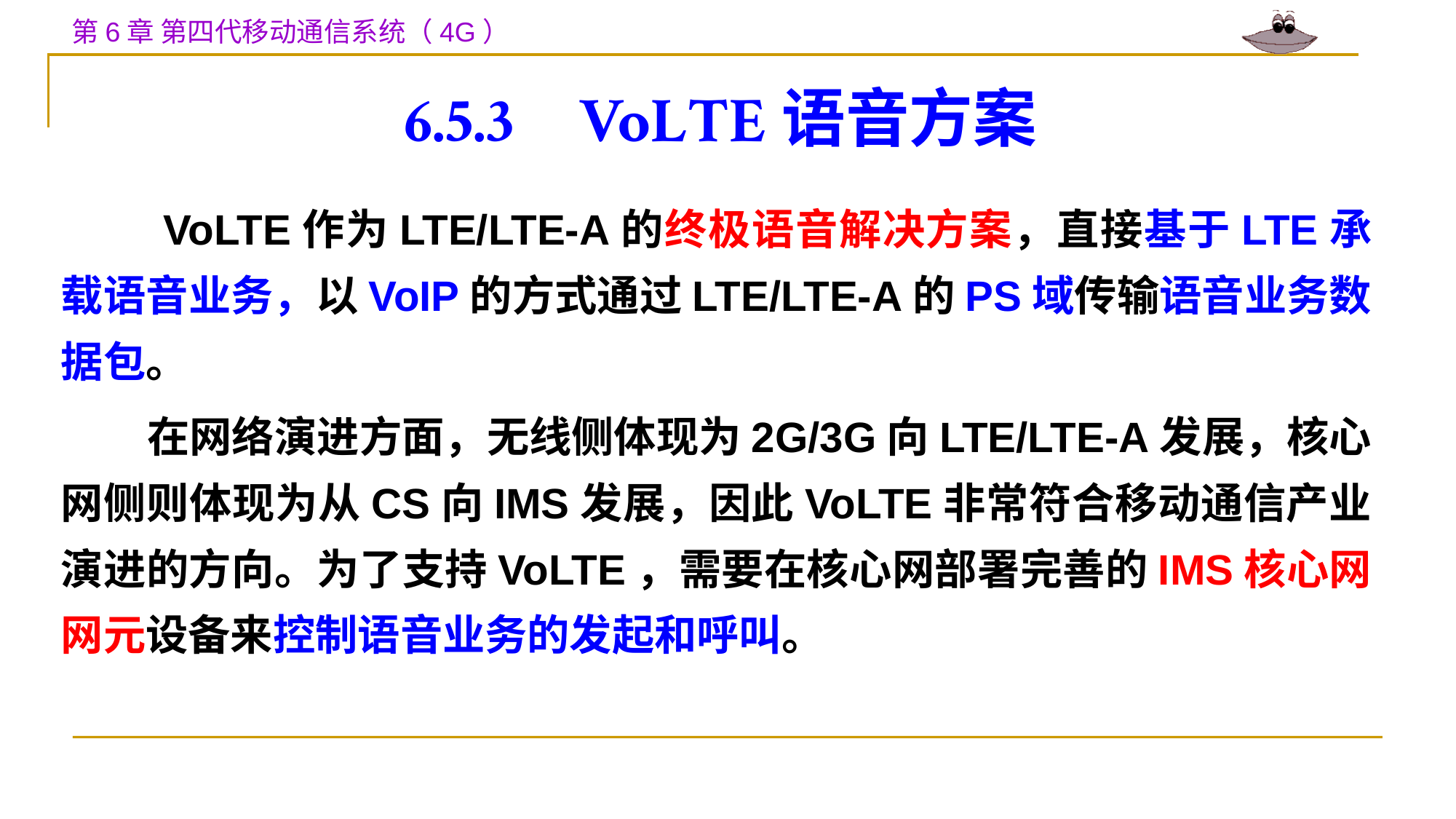

# 6.5.3     VoLTE语音方案
           VoLTE作为LTE/LTE-A的终极语音解决方案，直接基于LTE承载语音业务，以VoIP的方式通过LTE/LTE-A的PS域传输语音业务数据包。
            在网络演进方面，无线侧体现为2G/3G向LTE/LTE-A发展，核心网侧则体现为从CS向IMS发展，因此VoLTE非常符合移动通信产业演进的方向。为了支持VoLTE，需要在核心网部署完善的IMS核心网网元设备来控制语音业务的发起和呼叫。